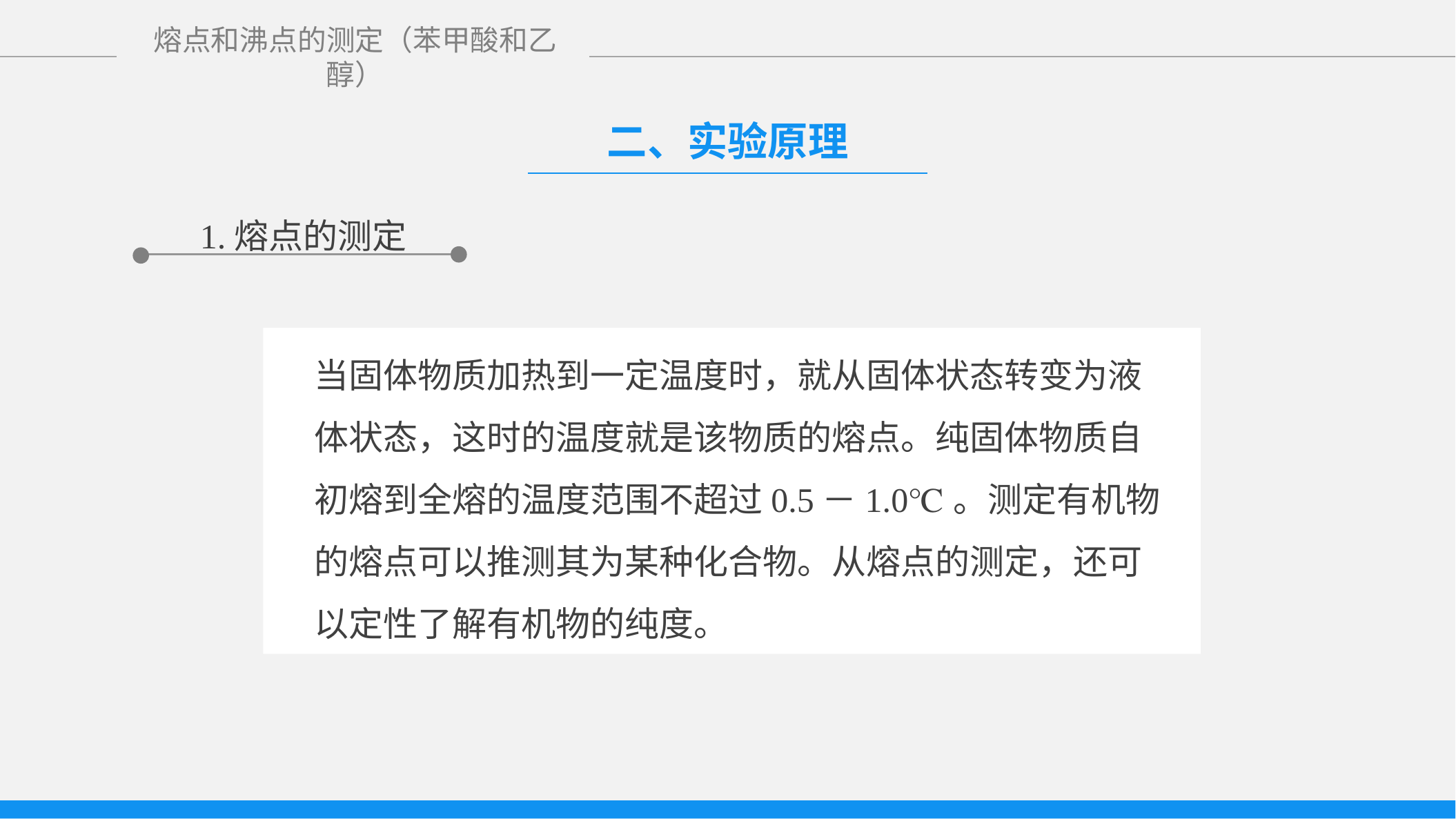

二、实验原理
1.熔点的测定

当固体物质加热到一定温度时，就从固体状态转变为液体状态，这时的温度就是该物质的熔点。纯固体物质自初熔到全熔的温度范围不超过0.5－1.0℃。测定有机物的熔点可以推测其为某种化合物。从熔点的测定，还可以定性了解有机物的纯度。